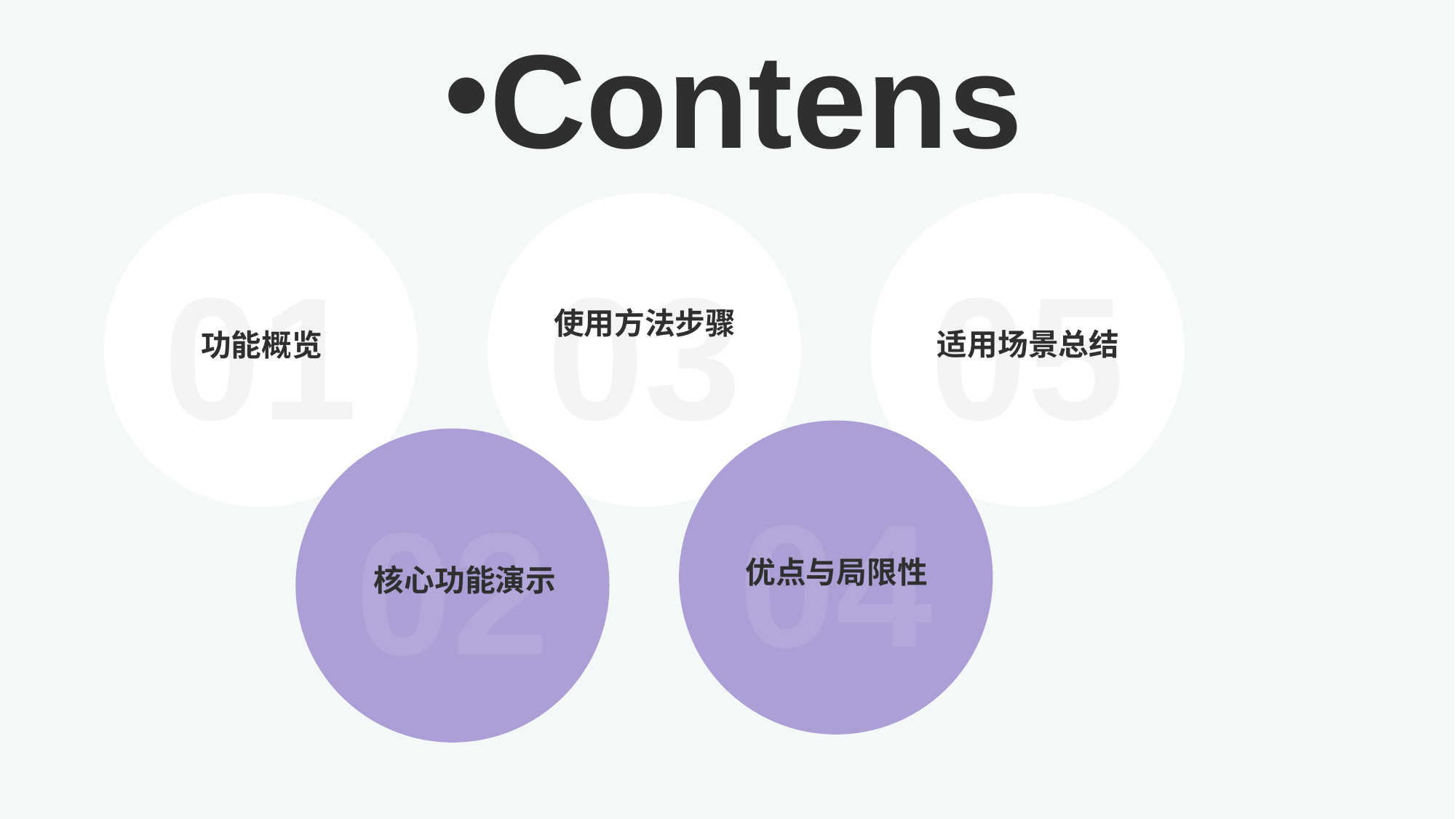

Contens
05
01
03
使用方法步骤

适用场景总结
功能概览
04
02
优点与局限性
核心功能演示